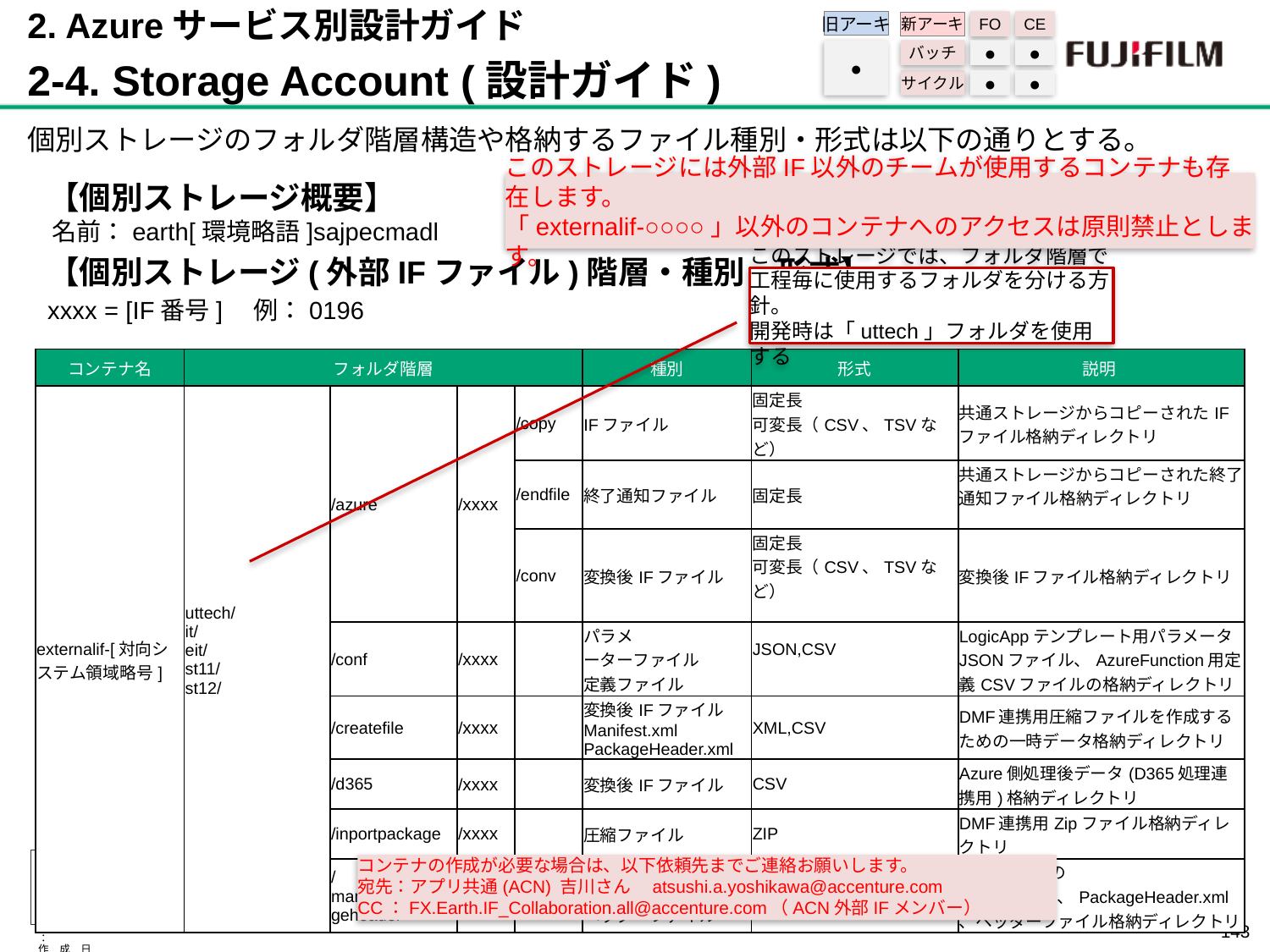

2. Azureサービス別設計ガイド
2-4. Storage Account (設計ガイド)
旧アーキ
FO
CE
新アーキ
バッチ
●
●
サイクル
●
●
●
個別ストレージのフォルダ階層構造や格納するファイル種別・形式は以下の通りとする。

【個別ストレージ概要】
 名前：earth[環境略語]sajpecmadl
【個別ストレージ(外部IFファイル)階層・種別・形式】
xxxx = [IF番号]　例：0196

このストレージには外部IF以外のチームが使用するコンテナも存在します。
「externalif-○○○○」以外のコンテナへのアクセスは原則禁止とします。
このストレージでは、フォルダ階層で工程毎に使用するフォルダを分ける方針。
開発時は「uttech」フォルダを使用する
| コンテナ名 | フォルダ階層 | フォルダ階層 |  |  | 種別 | 形式 | 説明 |
| --- | --- | --- | --- | --- | --- | --- | --- |
| externalif-[対向システム領域略号] | uttech/ it/ eit/ st11/ st12/ | /azure | /xxxx | /copy | IFファイル | 固定長 可変長（CSV、TSVなど） | 共通ストレージからコピーされたIFファイル格納ディレクトリ |
|  |  |  |  | /endfile | 終了通知ファイル | 固定長 | 共通ストレージからコピーされた終了通知ファイル格納ディレクトリ |
|  |  |  |  | /conv | 変換後IFファイル | 固定長 可変長（CSV、TSVなど） | 変換後IFファイル格納ディレクトリ |
|  |  | /conf | /xxxx |  | パラメ ーターファイル 定義ファイル | JSON,CSV | LogicAppテンプレート用パラメータJSONファイル、AzureFunction用定義CSVファイルの格納ディレクトリ |
|  |  | /createfile | /xxxx |  | 変換後IFファイル Manifest.xml PackageHeader.xml | XML,CSV | DMF連携用圧縮ファイルを作成するための一時データ格納ディレクトリ |
|  |  | /d365 | /xxxx |  | 変換後IFファイル | CSV | Azure側処理後データ(D365処理連携用)格納ディレクトリ |
|  |  | /inportpackage | /xxxx |  | 圧縮ファイル | ZIP | DMF連携用Zipファイル格納ディレクトリ |
|  |  | /manifest\_packageheader | /xxxx |  | Manifest.xml PackageHeader.xml ヘッダーファイル | XML,CSV | DMF連携用のManifest.xml、PackageHeader.xml、ヘッダーファイル格納ディレクトリ |
コンテナの作成が必要な場合は、以下依頼先までご連絡お願いします。
宛先：アプリ共通(ACN) 吉川さん　atsushi.a.yoshikawa@accenture.com
CC：FX.Earth.IF_Collaboration.all@accenture.com（ACN外部IFメンバー）
143